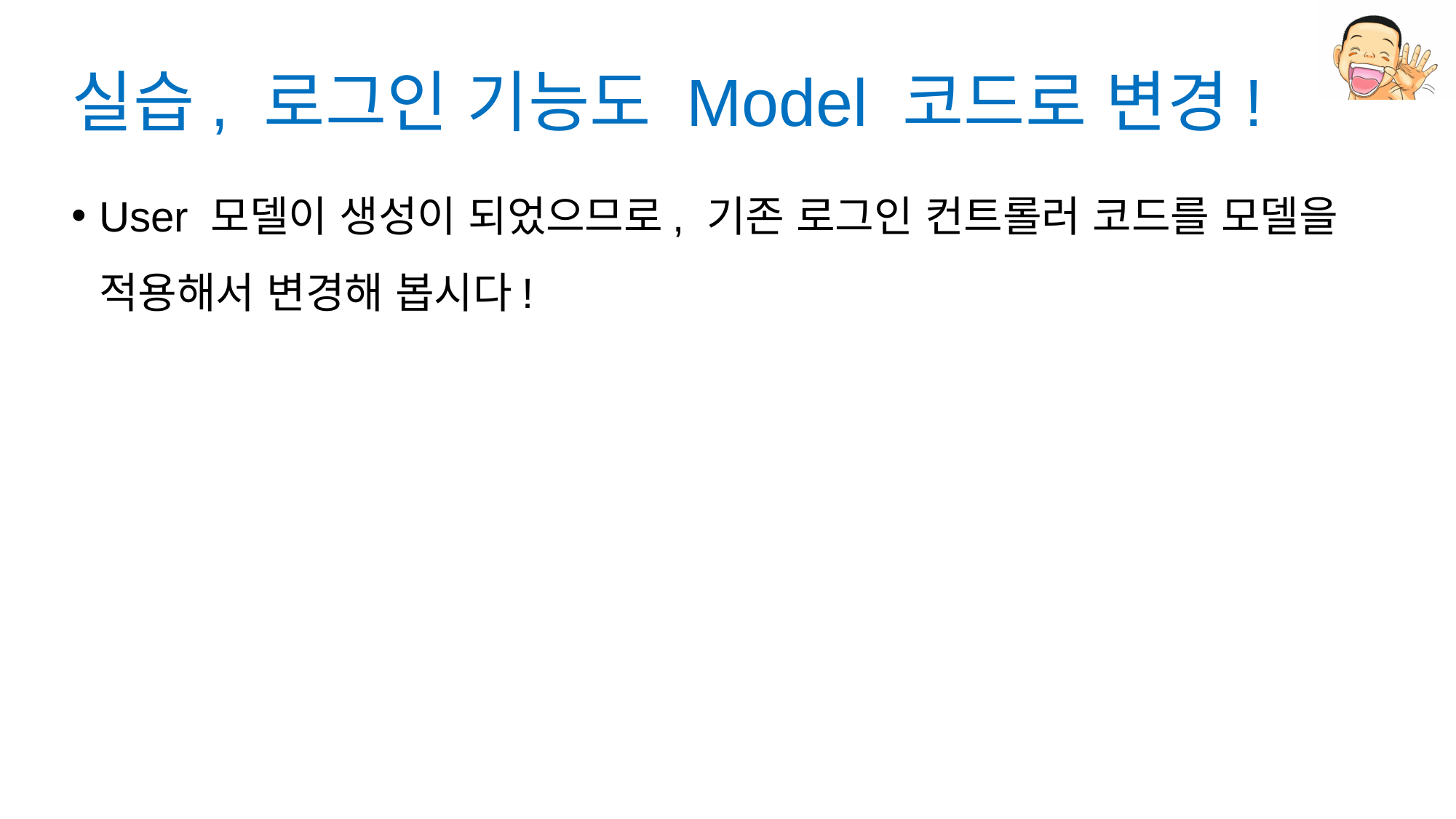

# 실습, 로그인 기능도 Model 코드로 변경!
User 모델이 생성이 되었으므로, 기존 로그인 컨트롤러 코드를 모델을 적용해서 변경해 봅시다!